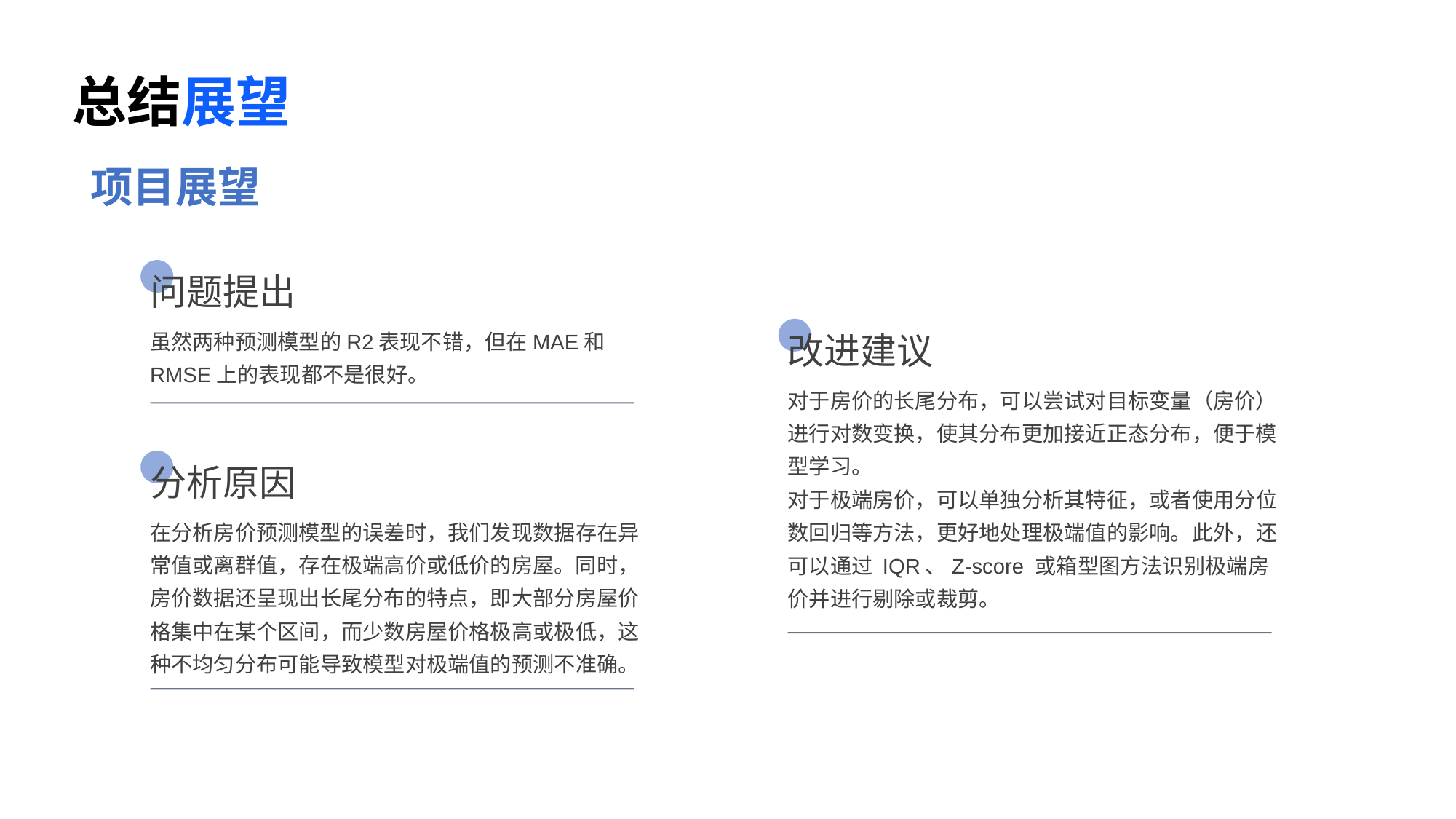

总结展望
项目展望

问题提出
虽然两种预测模型的R2表现不错，但在MAE和RMSE上的表现都不是很好。

改进建议
对于房价的长尾分布，可以尝试对目标变量（房价）进行对数变换，使其分布更加接近正态分布，便于模型学习。
对于极端房价，可以单独分析其特征，或者使用分位数回归等方法，更好地处理极端值的影响。此外，还可以通过 IQR、Z-score 或箱型图方法识别极端房价并进行剔除或裁剪。

分析原因
在分析房价预测模型的误差时，我们发现数据存在异常值或离群值，存在极端高价或低价的房屋。同时，房价数据还呈现出长尾分布的特点，即大部分房屋价格集中在某个区间，而少数房屋价格极高或极低，这种不均匀分布可能导致模型对极端值的预测不准确。